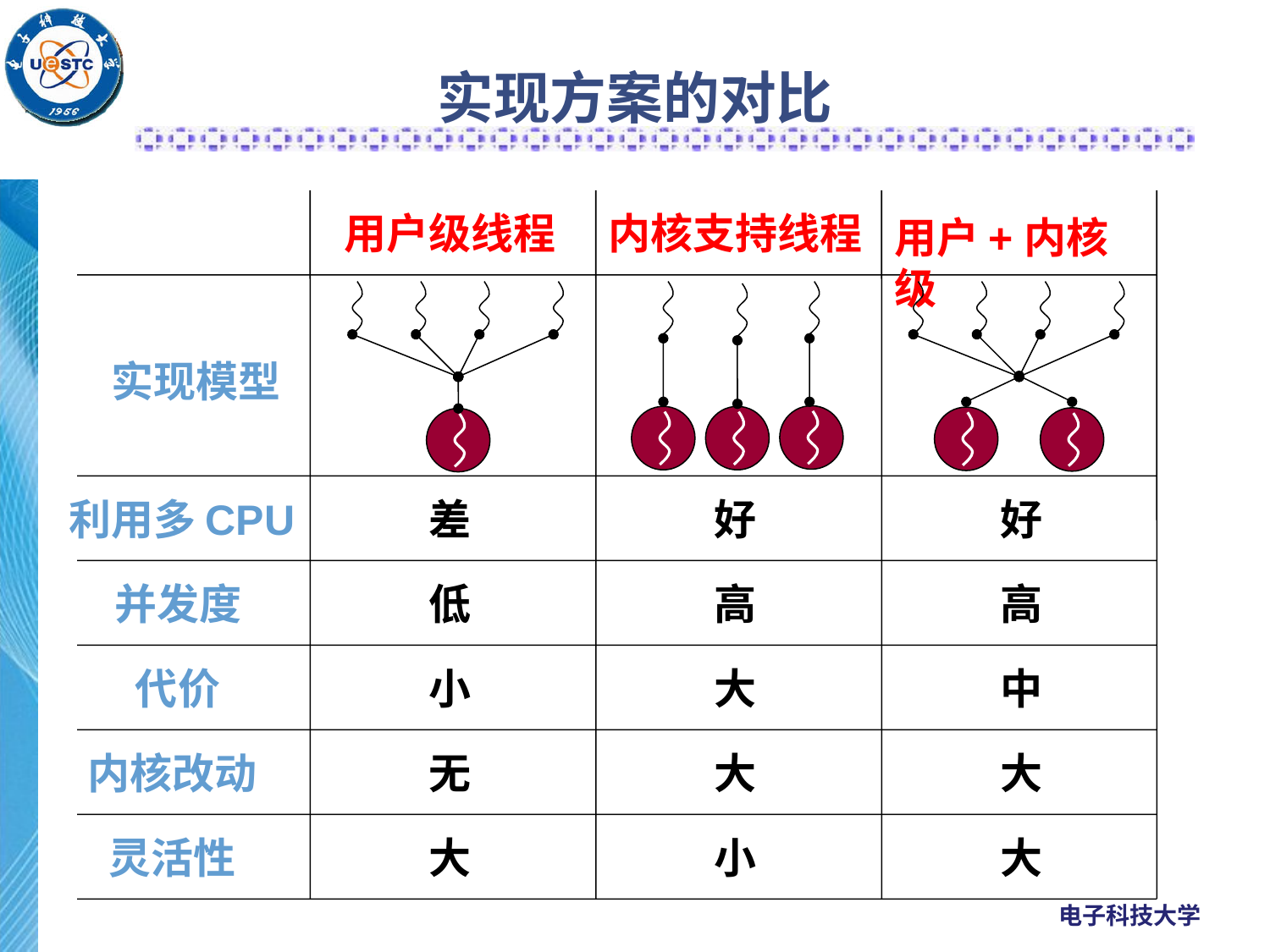

# 实现方案的对比

用户级线程
内核支持线程
用户+内核级

实现模型

利用多CPU
差
好
好

并发度
低
高
高

代价
小
大
中

内核改动
无
大
大

灵活性
大
小
大